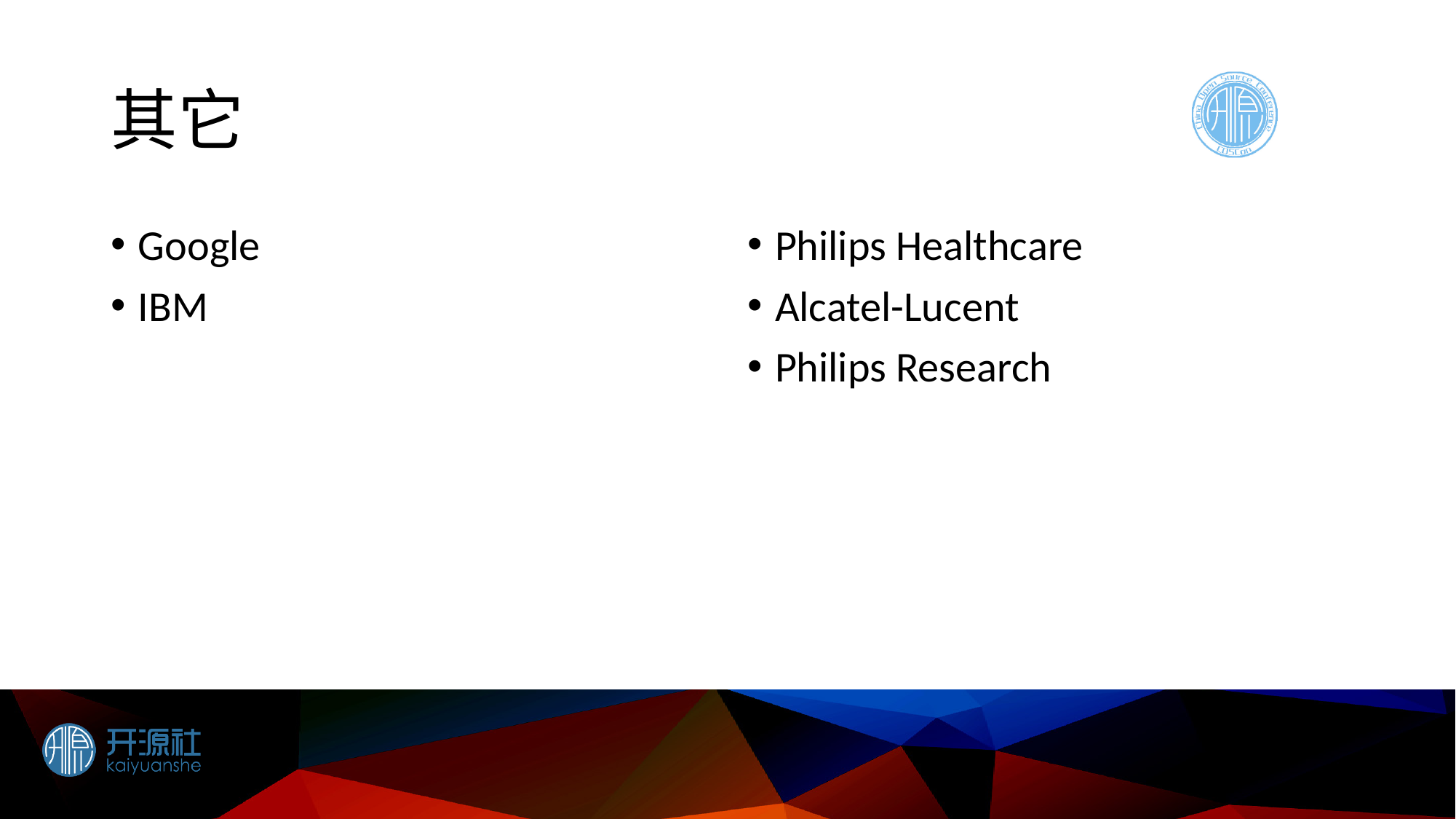

# 其它
Google
IBM
Philips Healthcare
Alcatel-Lucent
Philips Research